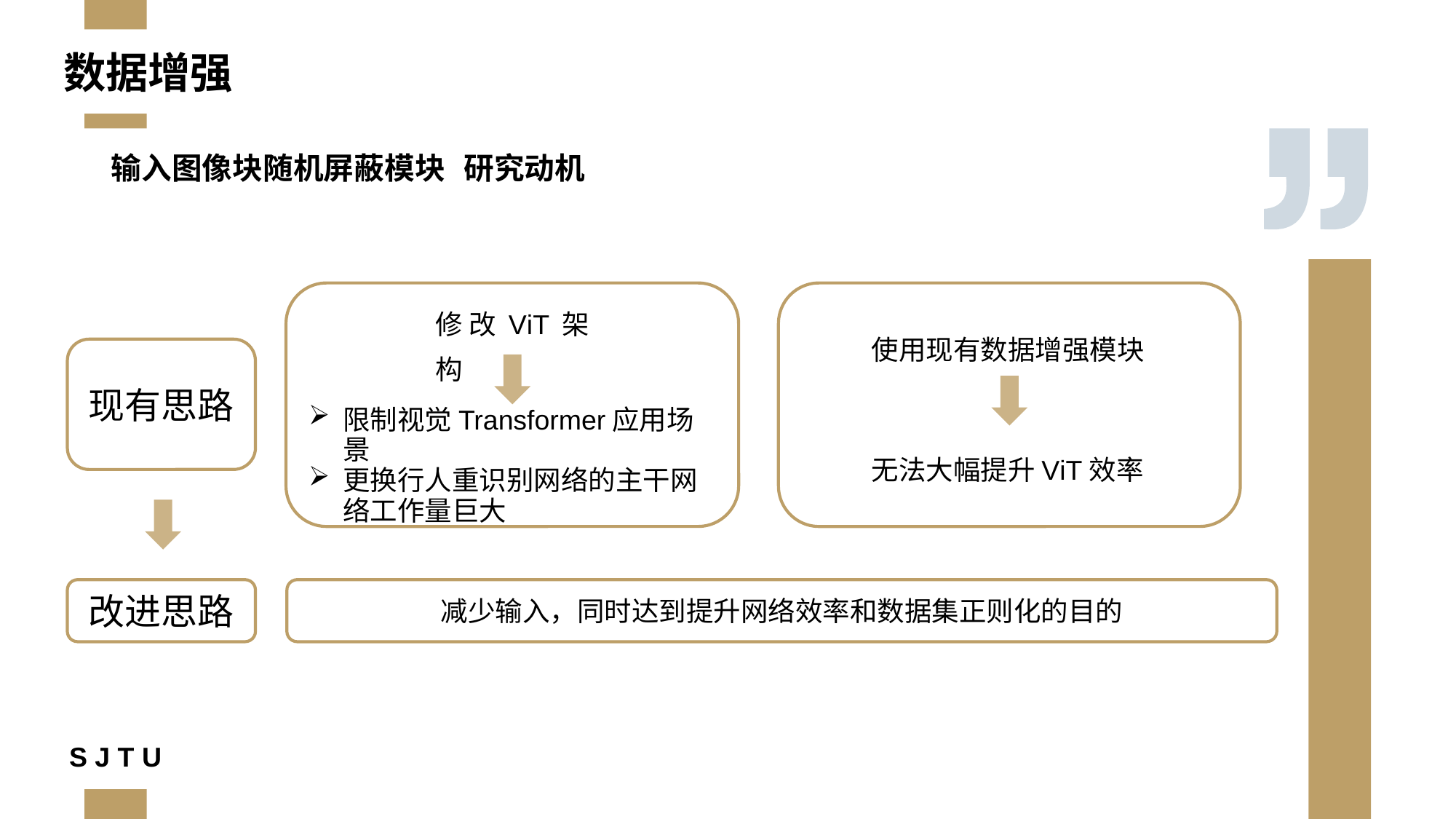

数据增强
输入图像块随机屏蔽模块   研究动机

限制视觉Transformer应用场景
更换行人重识别网络的主干网络工作量巨大

修改ViT架构
使用现有数据增强模块
现有思路

无法大幅提升ViT效率

改进思路
减少输入，同时达到提升网络效率和数据集正则化的目的